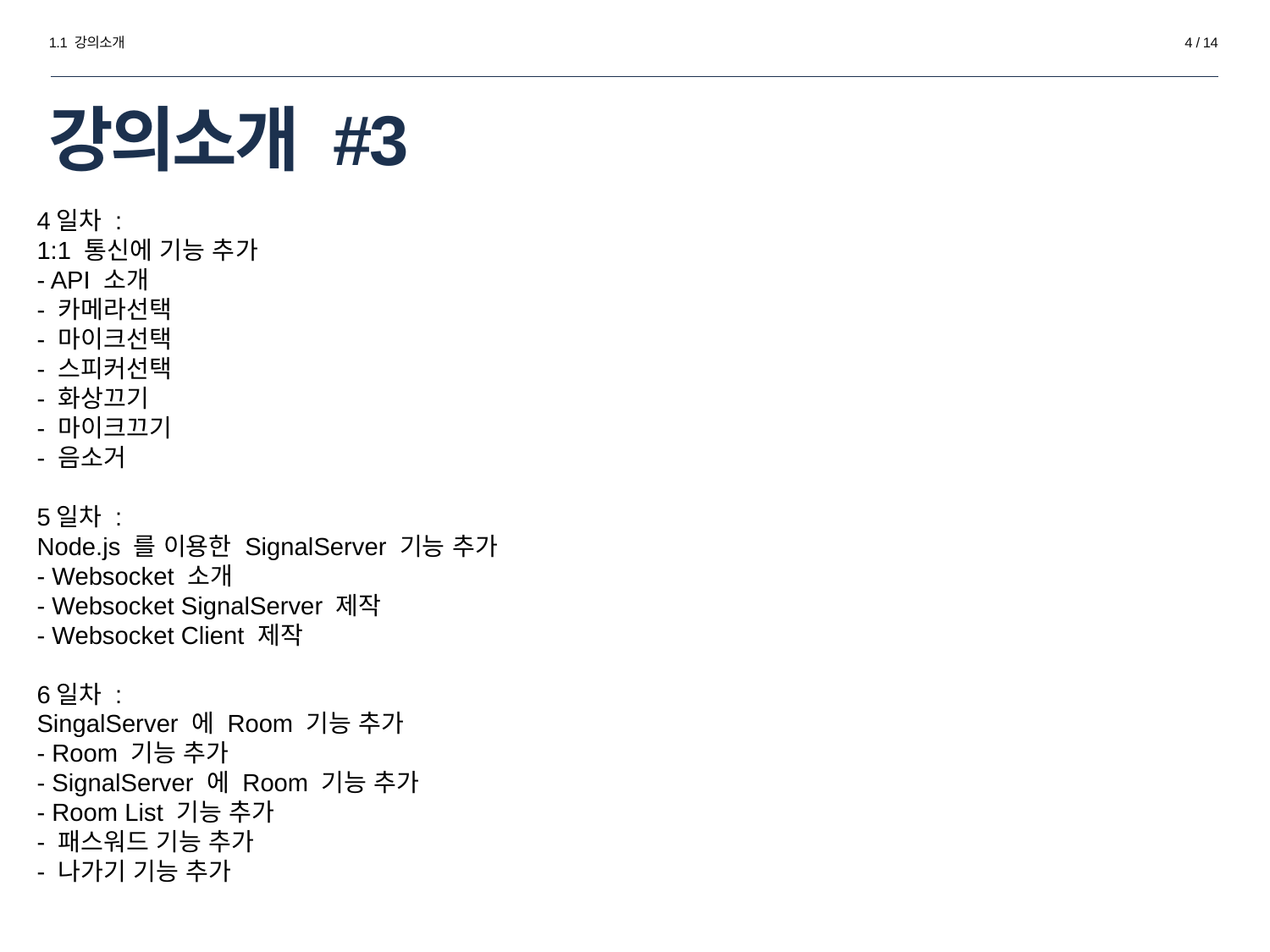

1.1 강의소개
4 / 14
# 강의소개 #3
4일차 :
1:1 통신에 기능 추가
- API 소개
- 카메라선택
- 마이크선택
- 스피커선택
- 화상끄기
- 마이크끄기
- 음소거

5일차 :
Node.js 를 이용한 SignalServer 기능 추가
- Websocket 소개
- Websocket SignalServer 제작
- Websocket Client 제작
6일차 :
SingalServer 에 Room 기능 추가
- Room 기능 추가
- SignalServer 에 Room 기능 추가
- Room List 기능 추가
- 패스워드 기능 추가
- 나가기 기능 추가